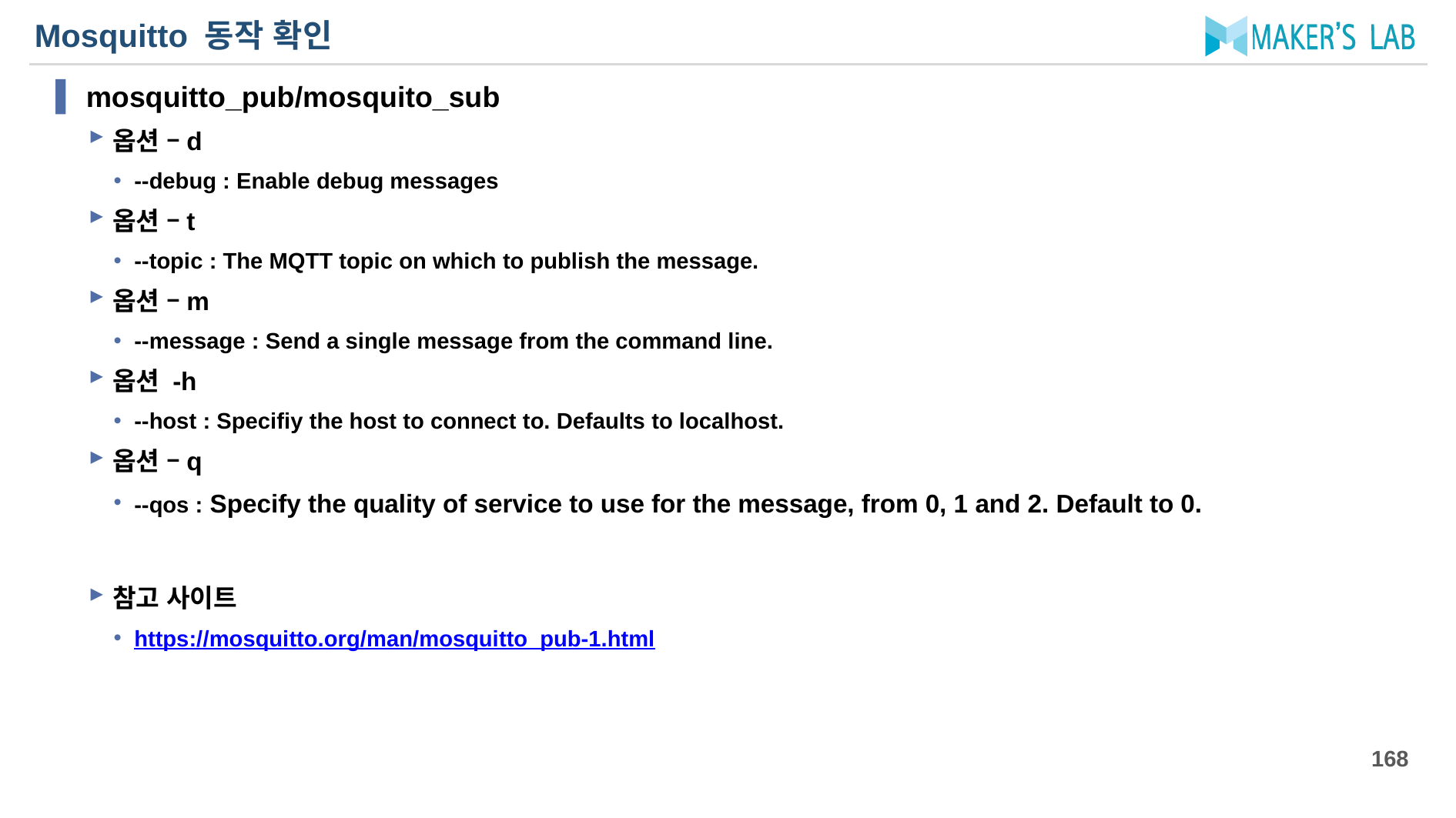

# Mosquitto 동작 확인
mosquitto_pub/mosquito_sub
옵션 –d
--debug : Enable debug messages
옵션 –t
--topic : The MQTT topic on which to publish the message.
옵션 –m
--message : Send a single message from the command line.
옵션 -h
--host : Specifiy the host to connect to. Defaults to localhost.
옵션 –q
--qos : Specify the quality of service to use for the message, from 0, 1 and 2. Default to 0.

참고 사이트
https://mosquitto.org/man/mosquitto_pub-1.html
168